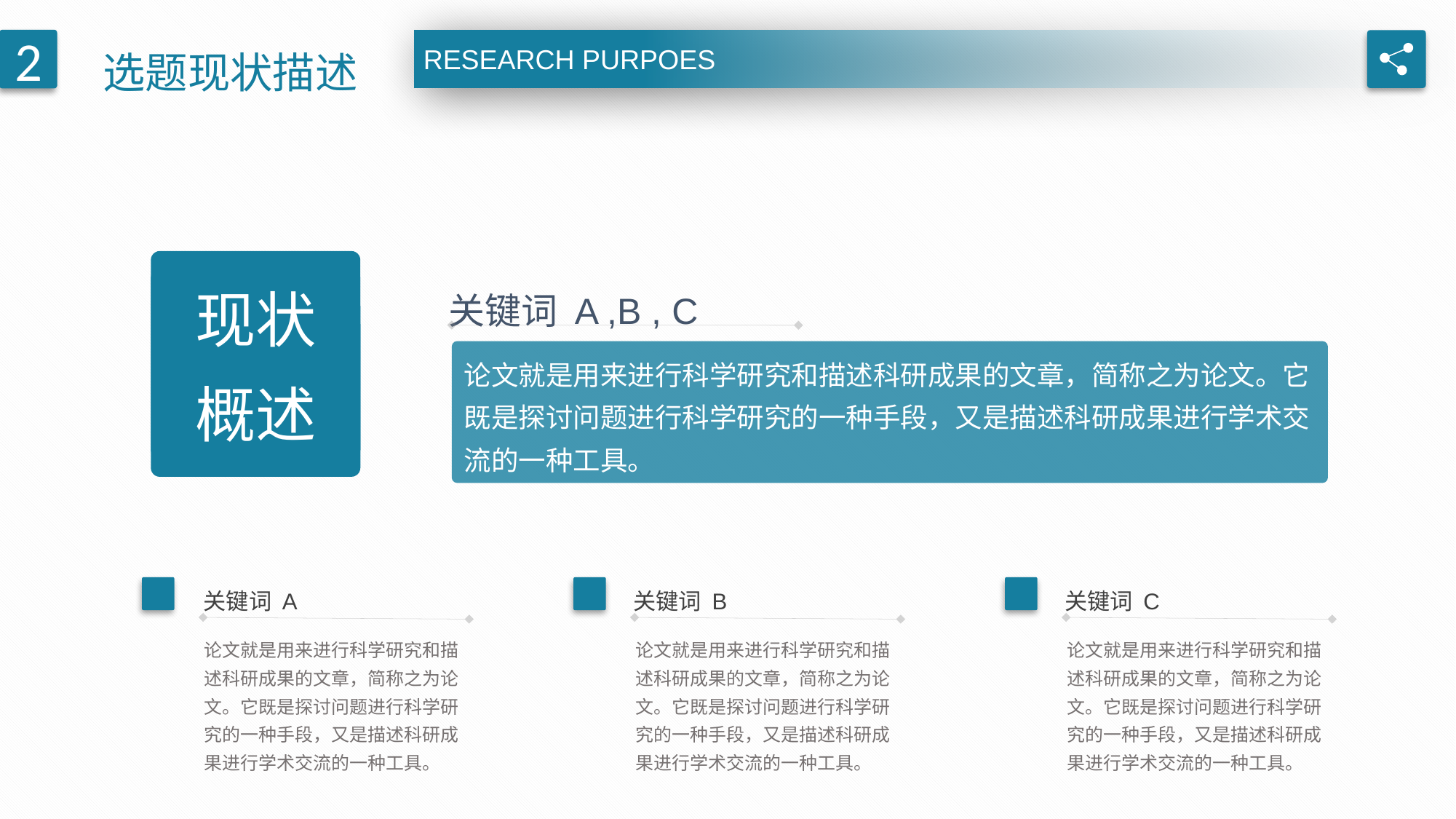

选题现状描述
2

RESEARCH PURPOES

现状
概述

关键词 A ,B , C
论文就是用来进行科学研究和描述科研成果的文章，简称之为论文。它既是探讨问题进行科学研究的一种手段，又是描述科研成果进行学术交流的一种工具。
关键词 A
关键词 B
关键词 C

论文就是用来进行科学研究和描述科研成果的文章，简称之为论文。它既是探讨问题进行科学研究的一种手段，又是描述科研成果进行学术交流的一种工具。
论文就是用来进行科学研究和描述科研成果的文章，简称之为论文。它既是探讨问题进行科学研究的一种手段，又是描述科研成果进行学术交流的一种工具。
论文就是用来进行科学研究和描述科研成果的文章，简称之为论文。它既是探讨问题进行科学研究的一种手段，又是描述科研成果进行学术交流的一种工具。